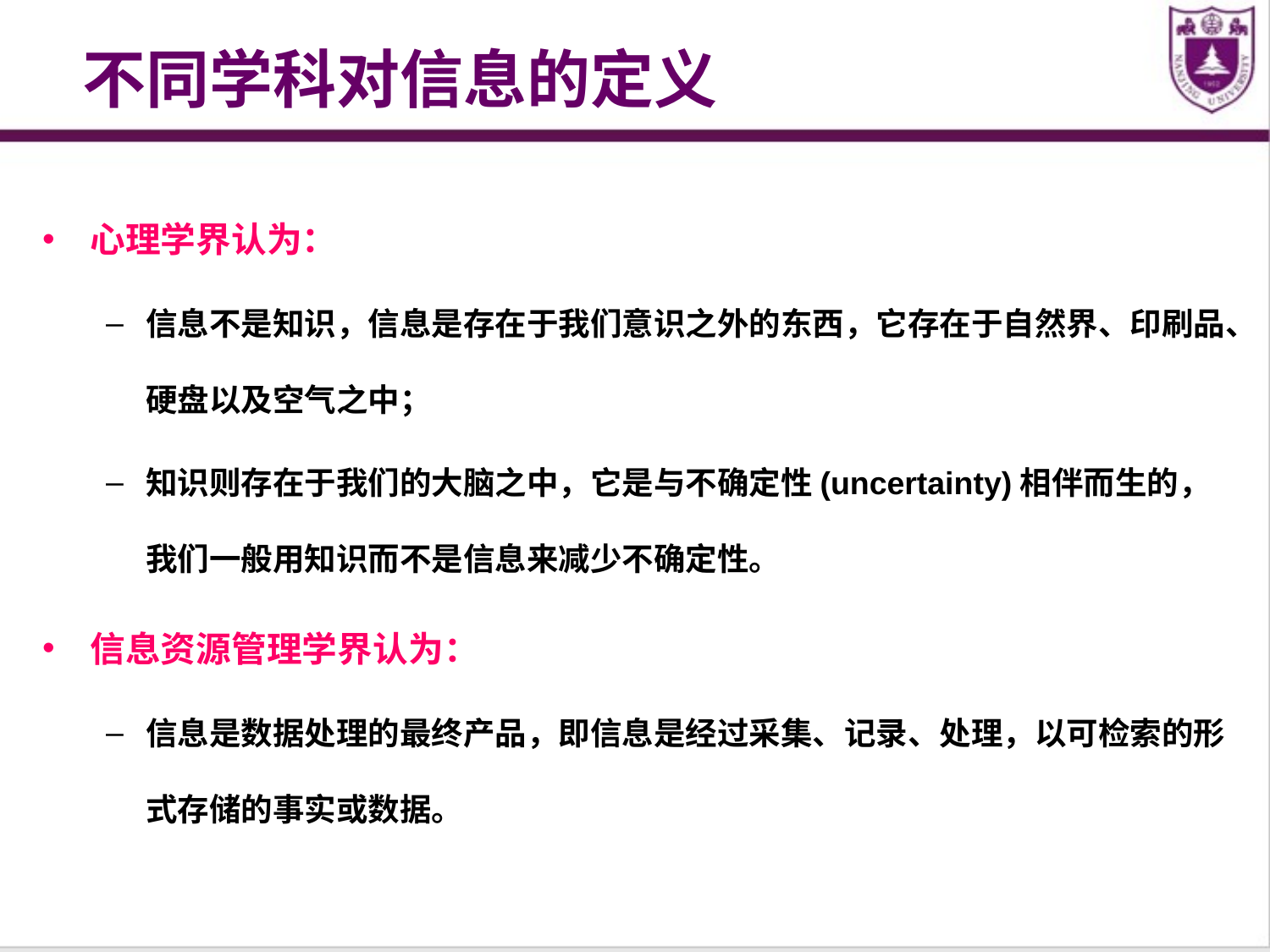

# 不同学科对信息的定义
心理学界认为：
信息不是知识，信息是存在于我们意识之外的东西，它存在于自然界、印刷品、硬盘以及空气之中；
知识则存在于我们的大脑之中，它是与不确定性(uncertainty)相伴而生的，我们一般用知识而不是信息来减少不确定性。
信息资源管理学界认为：
信息是数据处理的最终产品，即信息是经过采集、记录、处理，以可检索的形式存储的事实或数据。